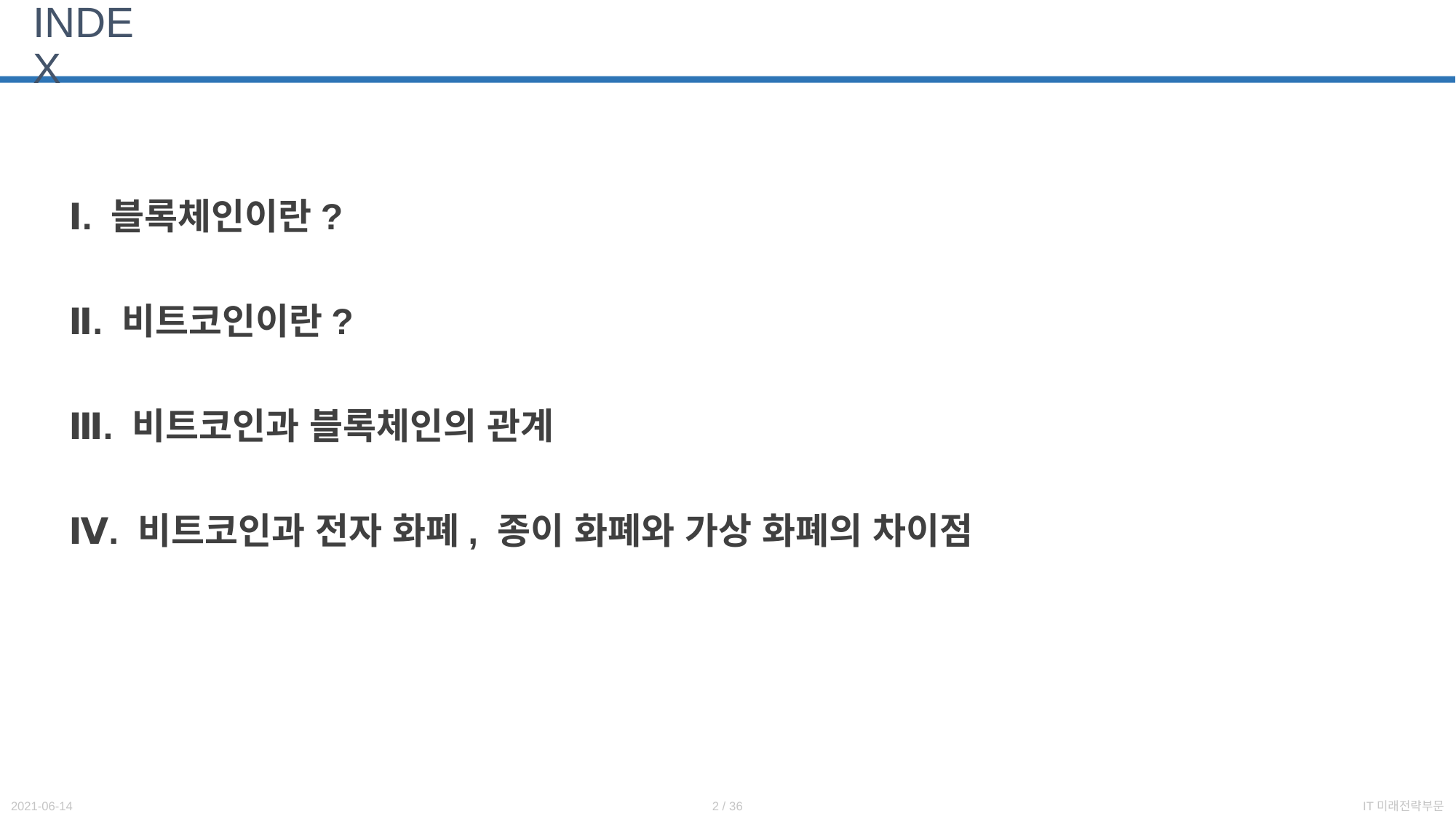

# INDEX
Ⅰ. 블록체인이란?

Ⅱ. 비트코인이란?

Ⅲ. 비트코인과 블록체인의 관계

Ⅳ. 비트코인과 전자 화폐, 종이 화폐와 가상 화폐의 차이점
2021-06-14
2 / 36
IT미래전략부문